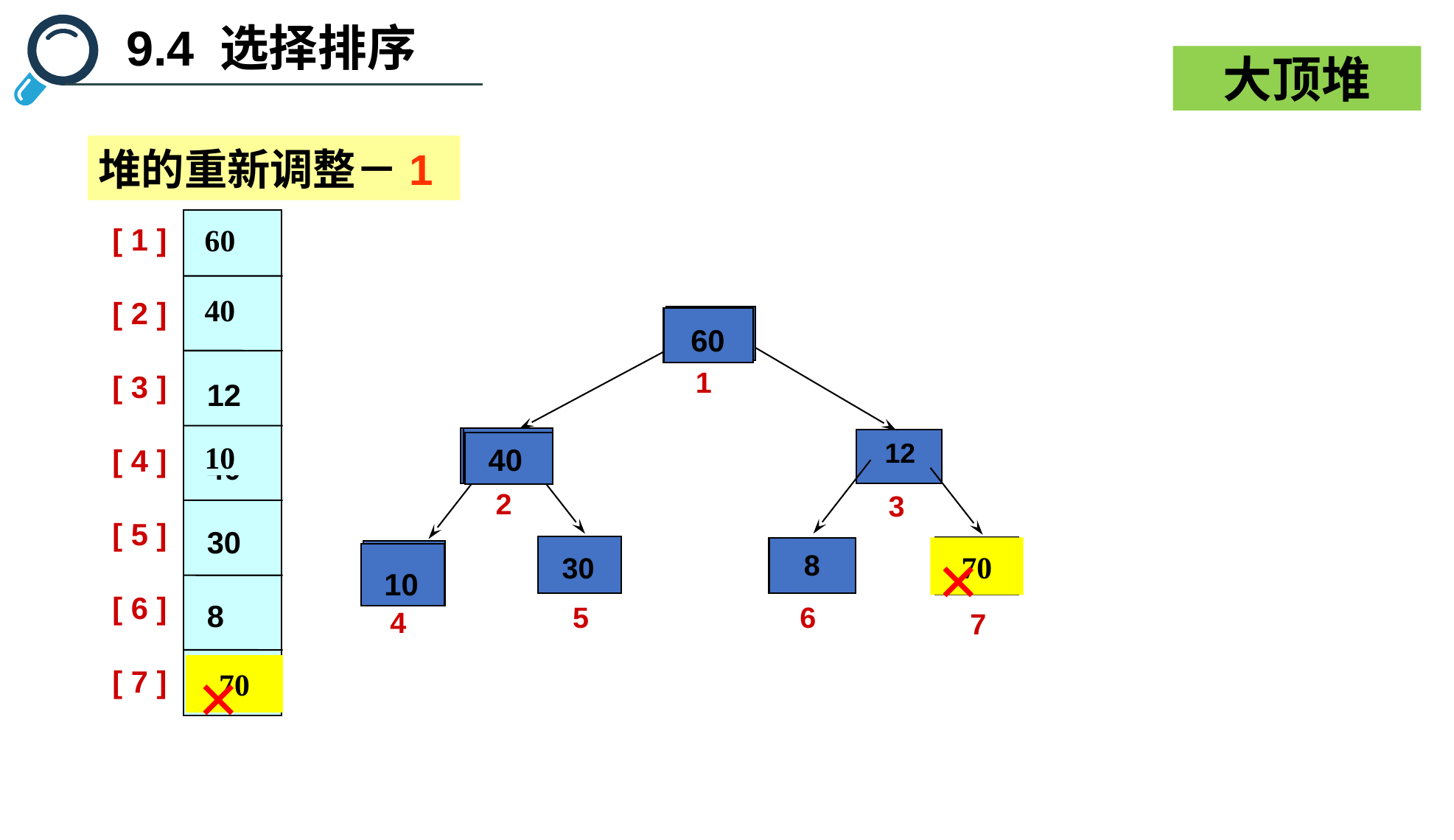

9.4 选择排序
大顶堆
堆的重新调整－1

[ 1 ]

[ 2 ]

[ 3 ]

[ 4 ]

[ 5 ]

[ 6 ]

[ 7 ]
60

60
10

10
70

60

12

40

30

8

10

40

40
10

10

10

 1
 60

 12

 2
 3

 30
×
×

70

40

4

10

 7
 8

 5
  6

70